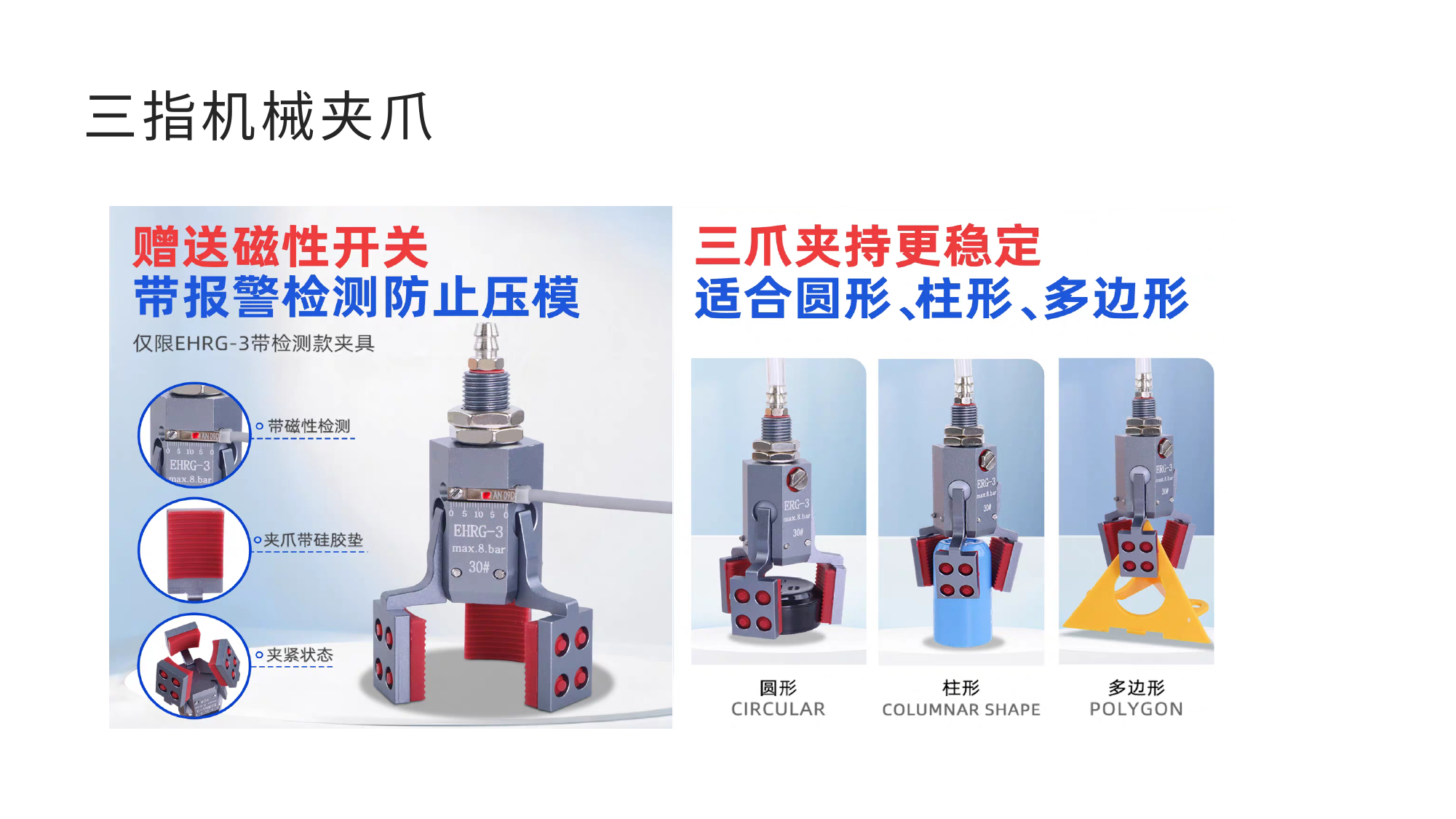

# 三指机械夹爪
|  |  |
| --- | --- |